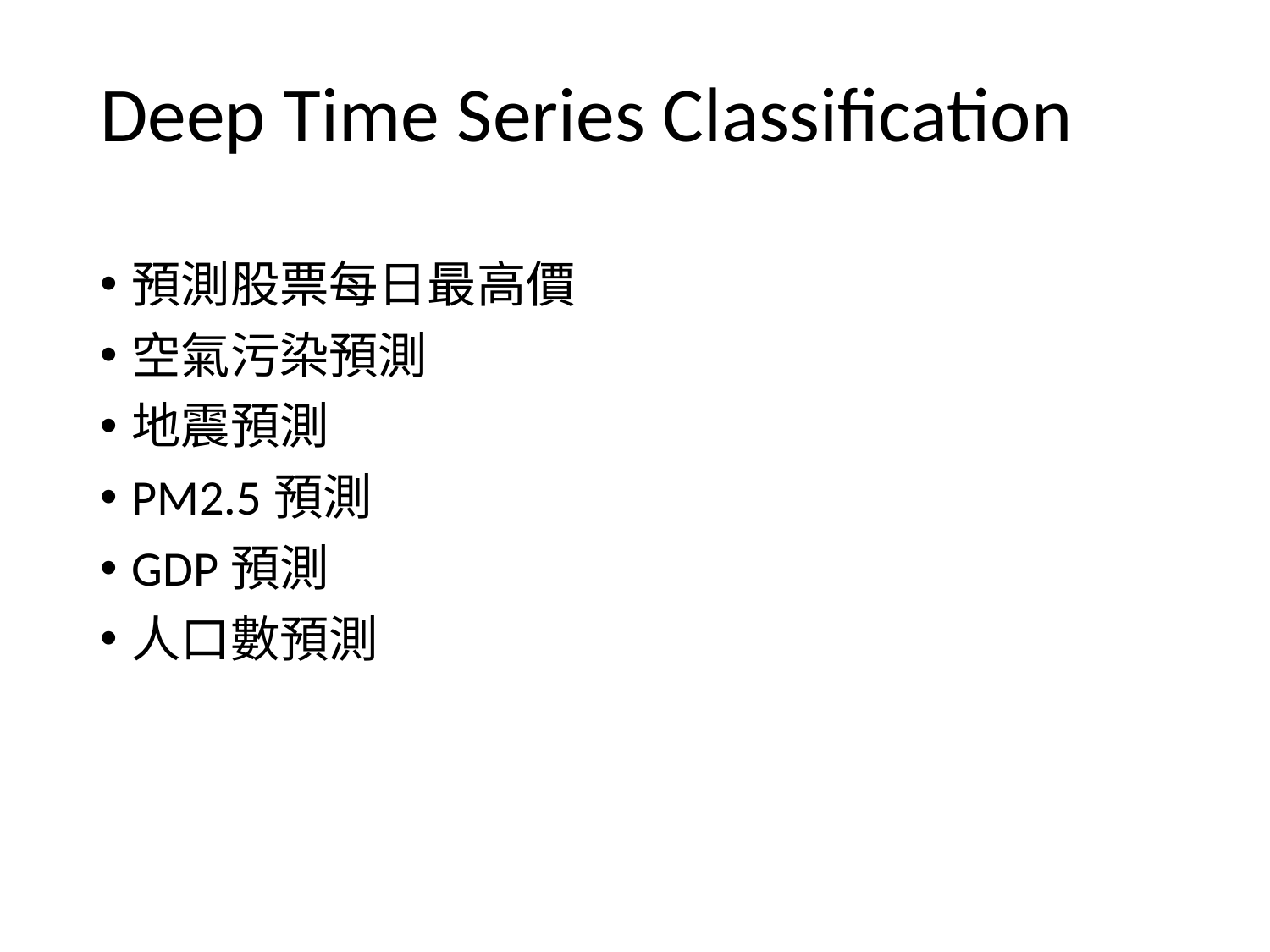

# Deep Time Series Classification
預測股票每日最高價
空氣污染預測
地震預測
PM2.5預測
GDP預測
人口數預測